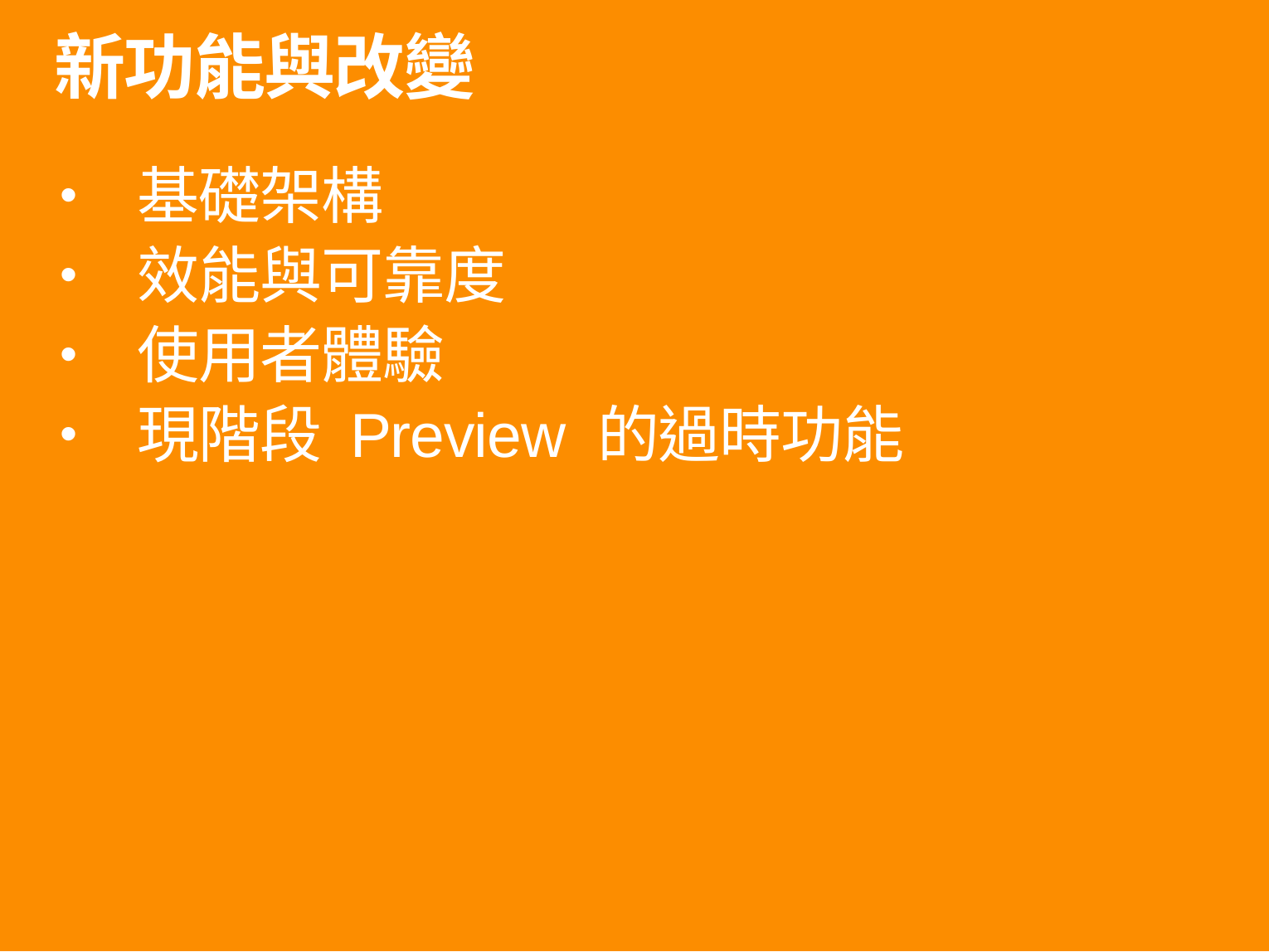

# 新功能與改變
基礎架構
效能與可靠度
使用者體驗
現階段 Preview 的過時功能